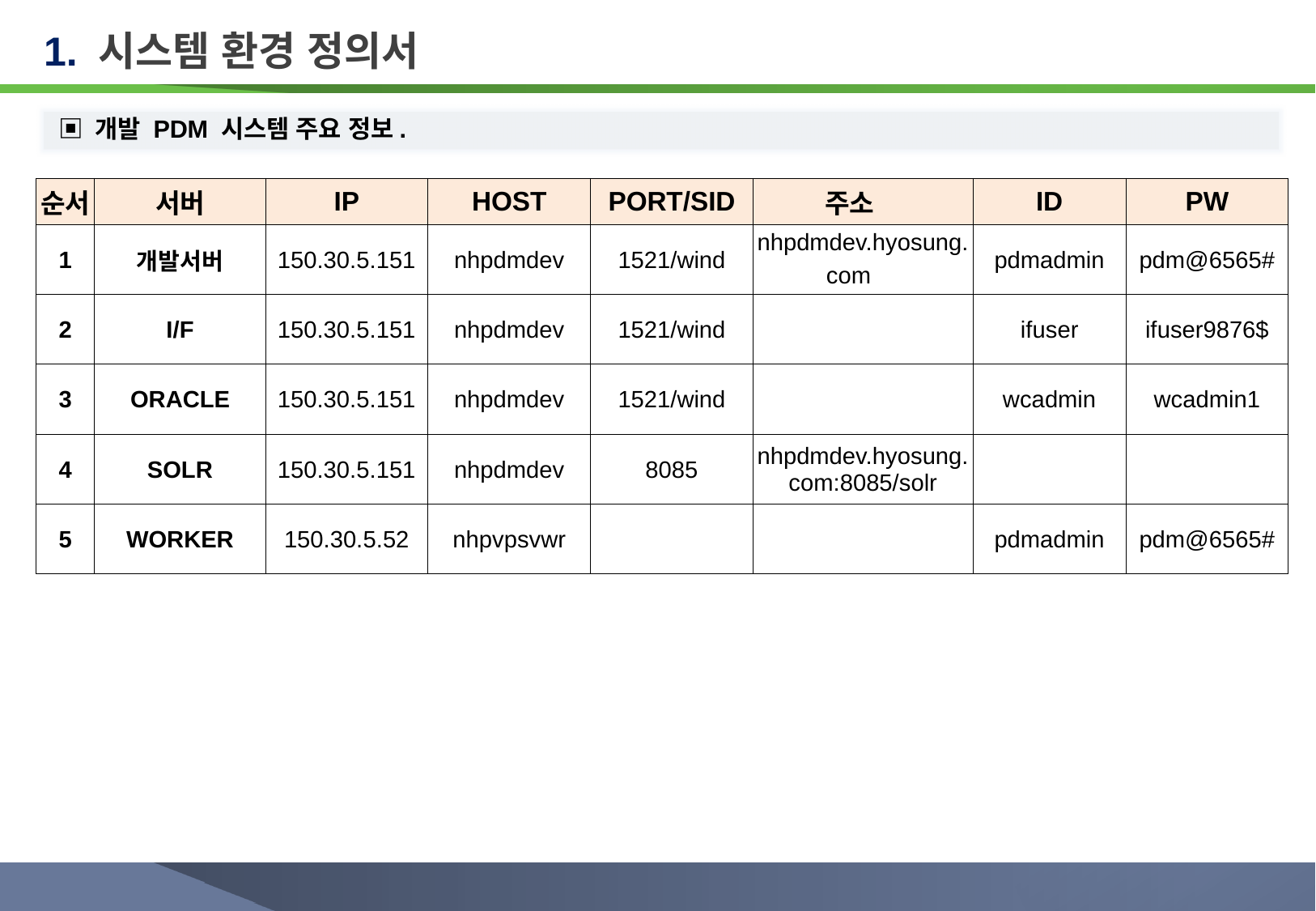

# 1. 시스템 환경 정의서

▣ 개발 PDM 시스템 주요 정보.
| 순서 | 서버 | IP | HOST | PORT/SID | 주소 | ID | PW |
| --- | --- | --- | --- | --- | --- | --- | --- |
| 1 | 개발서버 | 150.30.5.151 | nhpdmdev | 1521/wind | nhpdmdev.hyosung.com | pdmadmin | pdm@6565# |
| 2 | I/F | 150.30.5.151 | nhpdmdev | 1521/wind |  | ifuser | ifuser9876$ |
| 3 | ORACLE | 150.30.5.151 | nhpdmdev | 1521/wind |  | wcadmin | wcadmin1 |
| 4 | SOLR | 150.30.5.151 | nhpdmdev | 8085 | nhpdmdev.hyosung.com:8085/solr |  |  |
| 5 | WORKER | 150.30.5.52 | nhpvpsvwr |  |  | pdmadmin | pdm@6565# |